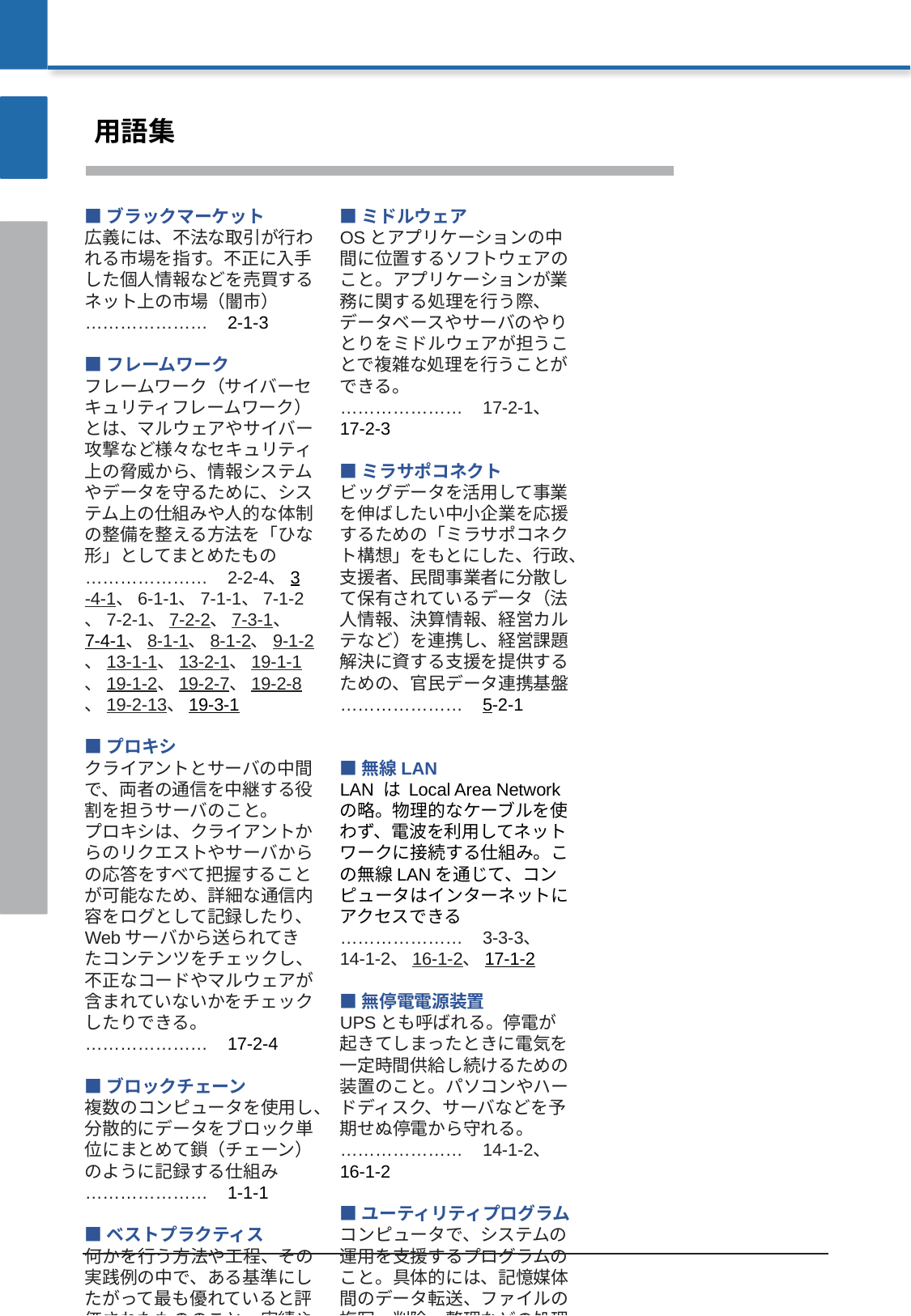

用語集
■ブラックマーケット
広義には、不法な取引が行われる市場を指す。不正に入手した個人情報などを売買するネット上の市場（闇市）
…………………    2-1-3

■フレームワーク
フレームワーク（サイバーセキュリティフレームワーク）とは、マルウェアやサイバー攻撃など様々なセキュリティ上の脅威から、情報システムやデータを守るために、システム上の仕組みや人的な体制の整備を整える方法を「ひな形」としてまとめたもの
…………………    2-2-4、3-4-1、6-1-1、7-1-1、7-1-2、7-2-1、7-2-2、7-3-1、7-4-1、8-1-1、8-1-2、9-1-2、13-1-1、13-2-1、19-1-1、19-1-2、19-2-7、19-2-8、19-2-13、19-3-1

■プロキシ
クライアントとサーバの中間で、両者の通信を中継する役割を担うサーバのこと。
プロキシは、クライアントからのリクエストやサーバからの応答をすべて把握することが可能なため、詳細な通信内容をログとして記録したり、Webサーバから送られてきたコンテンツをチェックし、不正なコードやマルウェアが含まれていないかをチェックしたりできる。
…………………    17-2-4

■ブロックチェーン
複数のコンピュータを使用し、分散的にデータをブロック単位にまとめて鎖（チェーン）のように記録する仕組み
…………………    1-1-1

■ベストプラクティス
何かを行う方法や工程、その実践例の中で、ある基準にしたがって最も優れていると評価されたもののこと。実績や経験に基づいて確立された成功例やよい成果をもたらす方法論
…………………    2-1-3、2-3-1、7-1-1、19-2-2

■ペネトレーションテスト
ネットワークに接続されたシステムの安全性を検証するテスト手法。すでに知られているサイバー攻撃手法を使って実際にシステムに侵入や攻撃を試みることで攻撃耐性を確認する。
…………………    17-2-1

■マルウェア
パソコンやスマートフォンなどのデバイスやサービス、ネットワークに害を与えたり、悪用したりすることを目的として作成された悪意のあるソフトウェアの総称。コンピュータウイルスやワームなどが含まれる
…………………    2-2-2、2-2-4、2-2-5、3-1-1、第3章コラム、7-2-2、11-2-2、12-3-1、13-2-4、14-1-1、14-1-2、15-1-2、16-2-1、17-1-1、17-1-2、17-2-2、17-2-4、19-2-17

■ミドルウェア
OSとアプリケーションの中間に位置するソフトウェアのこと。アプリケーションが業務に関する処理を行う際、データベースやサーバのやりとりをミドルウェアが担うことで複雑な処理を行うことができる。
…………………    17-2-1、17-2-3

■ミラサポコネクト
ビッグデータを活用して事業を伸ばしたい中小企業を応援するための「ミラサポコネクト構想」をもとにした、行政、支援者、民間事業者に分散して保有されているデータ（法人情報、決算情報、経営カルテなど）を連携し、経営課題解決に資する支援を提供するための、官民データ連携基盤
…………………    5-2-1

■無線LAN
LAN は Local Area Network の略。物理的なケーブルを使わず、電波を利用してネットワークに接続する仕組み。この無線LANを通じて、コンピュータはインターネットにアクセスできる
…………………    3-3-3、14-1-2、16-1-2、17-1-2

■無停電電源装置
UPSとも呼ばれる。停電が起きてしまったときに電気を一定時間供給し続けるための装置のこと。パソコンやハードディスク、サーバなどを予期せぬ停電から守れる。
…………………    14-1-2、16-1-2

■ユーティリティプログラム
コンピュータで、システムの運用を支援するプログラムのこと。具体的には、記憶媒体間のデータ転送、ファイルの複写・削除・整理などの処理を行うためのプログラムのこと。システムおよびアプリケーションによる制御を無効にすることのできるものもある。
…………………    7-2-2、17-1-1、17-1-2、19-2-17